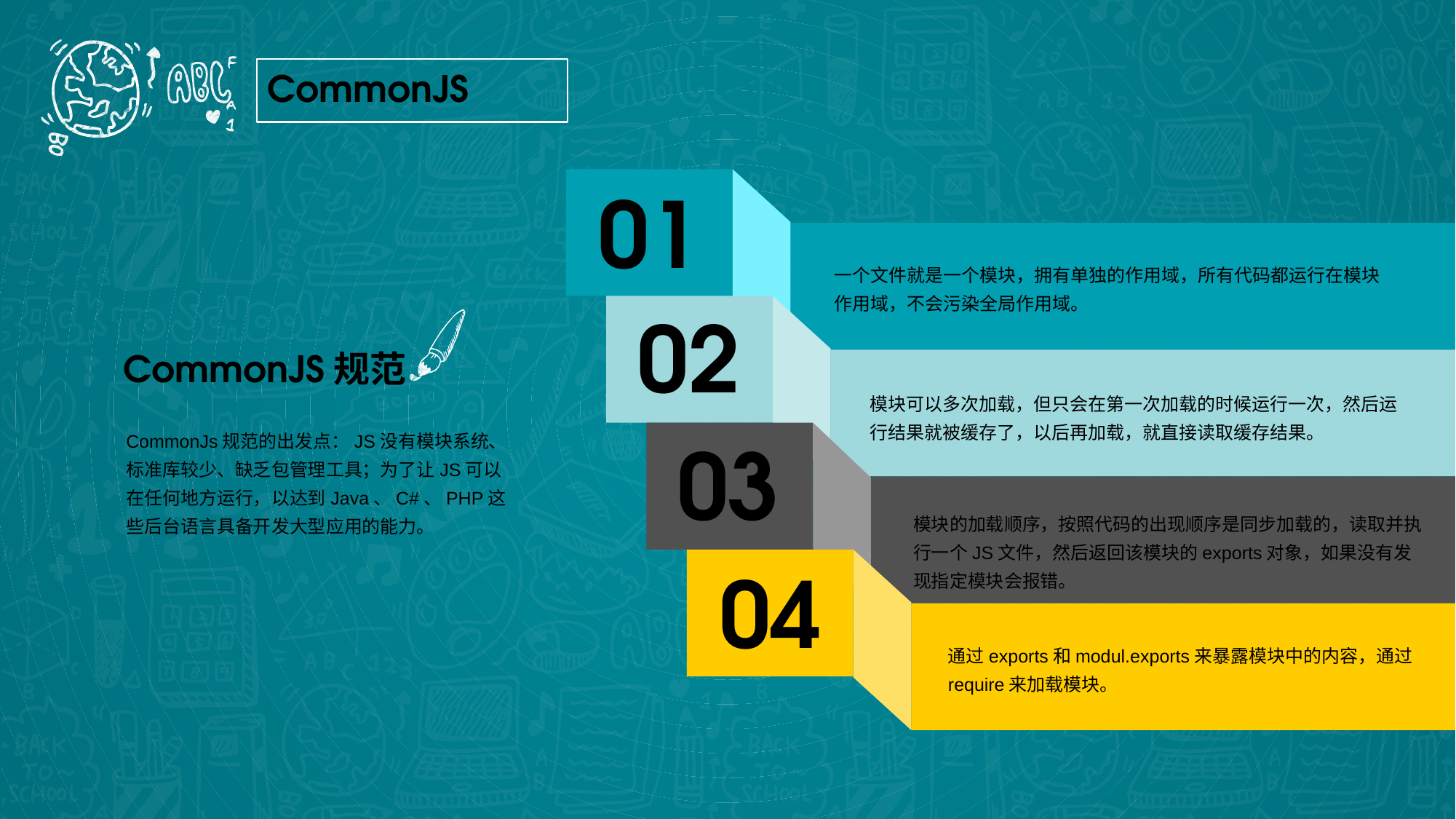

CommonJS

01
一个文件就是一个模块，拥有单独的作用域，所有代码都运行在模块作用域，不会污染全局作用域。

02

CommonJS规范
模块可以多次加载，但只会在第一次加载的时候运行一次，然后运行结果就被缓存了，以后再加载，就直接读取缓存结果。
CommonJs规范的出发点：JS没有模块系统、标准库较少、缺乏包管理工具；为了让JS可以在任何地方运行，以达到Java、C#、PHP这些后台语言具备开发大型应用的能力。

03
模块的加载顺序，按照代码的出现顺序是同步加载的，读取并执行一个JS文件，然后返回该模块的exports对象，如果没有发现指定模块会报错。

04
通过exports和modul.exports来暴露模块中的内容，通过require来加载模块。